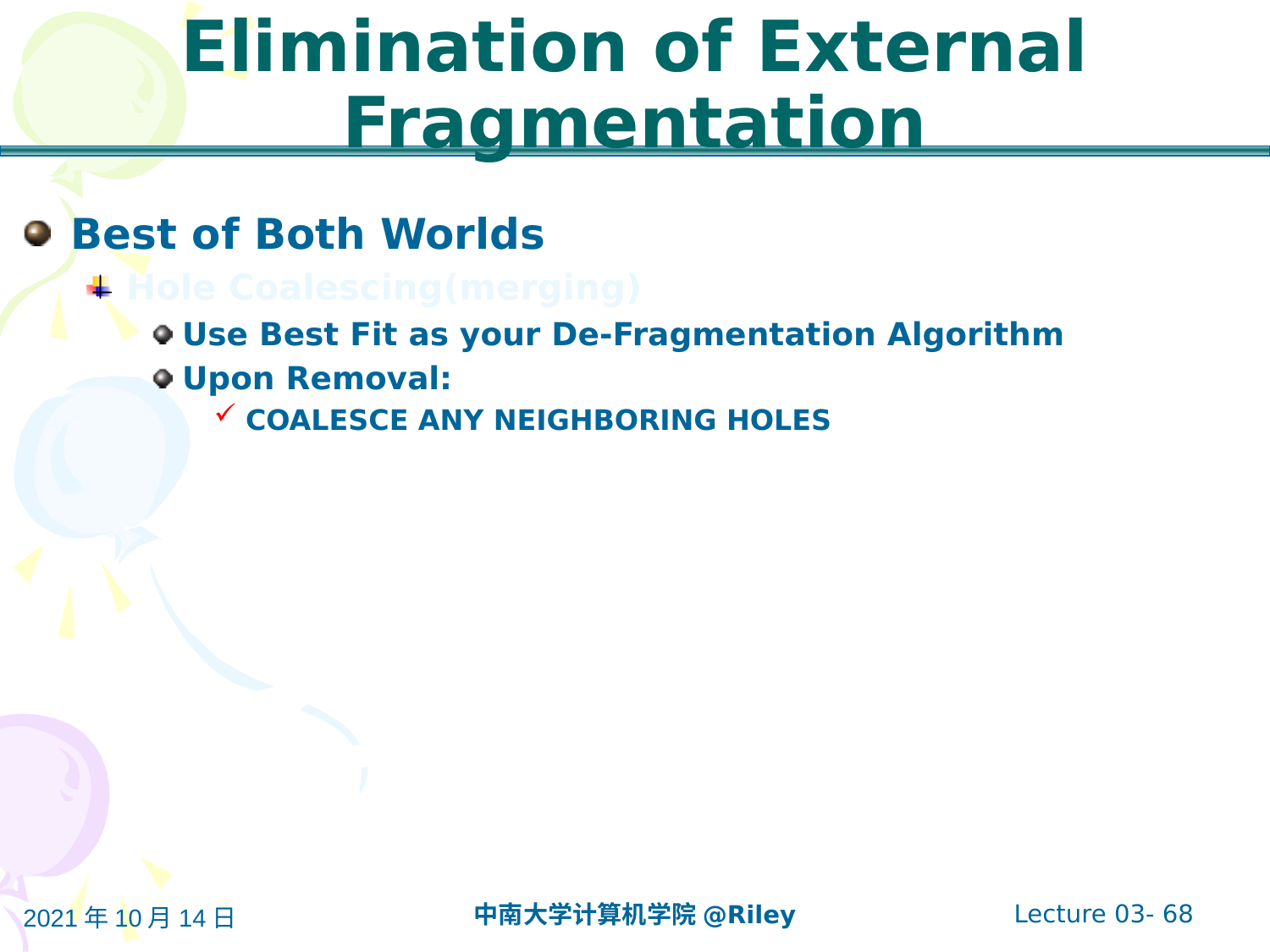

# Elimination of External Fragmentation
Best of Both Worlds
Hole Coalescing(merging)
Use Best Fit as your De-Fragmentation Algorithm
Upon Removal:
COALESCE ANY NEIGHBORING HOLES
Lecture 03- 68
中南大学计算机学院@Riley
2021年10月14日